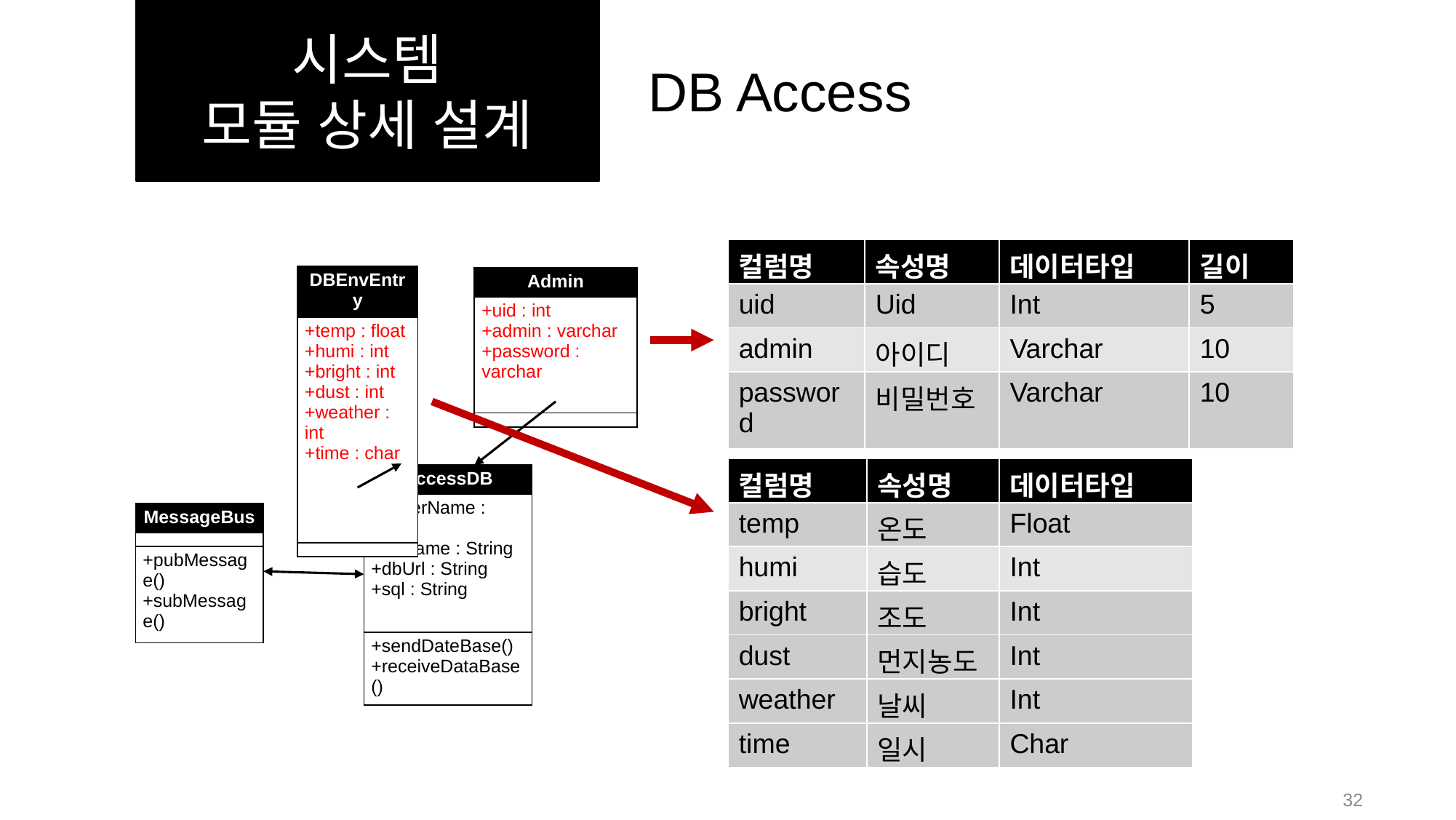

시스템
모듈 상세 설계

DB Access
| 컬럼명 | 속성명 | 데이터타입 | 길이 |
| --- | --- | --- | --- |
| uid | Uid | Int | 5 |
| admin | 아이디 | Varchar | 10 |
| password | 비밀번호 | Varchar | 10 |
| DBEnvEntry |
| --- |
| +temp : float +humi : int +bright : int +dust : int +weather : int +time : char |
|  |
| Admin |
| --- |
| +uid : int +admin : varchar +password : varchar |
|  |
| 컬럼명 | 속성명 | 데이터타입 |
| --- | --- | --- |
| temp | 온도 | Float |
| humi | 습도 | Int |
| bright | 조도 | Int |
| dust | 먼지농도 | Int |
| weather | 날씨 | Int |
| time | 일시 | Char |
| AccessDB |
| --- |
| +driverName : String +dbName : String +dbUrl : String +sql : String |
| +sendDateBase() +receiveDataBase() |
| MessageBus |
| --- |
|  |
| +pubMessage() +subMessage() |
32